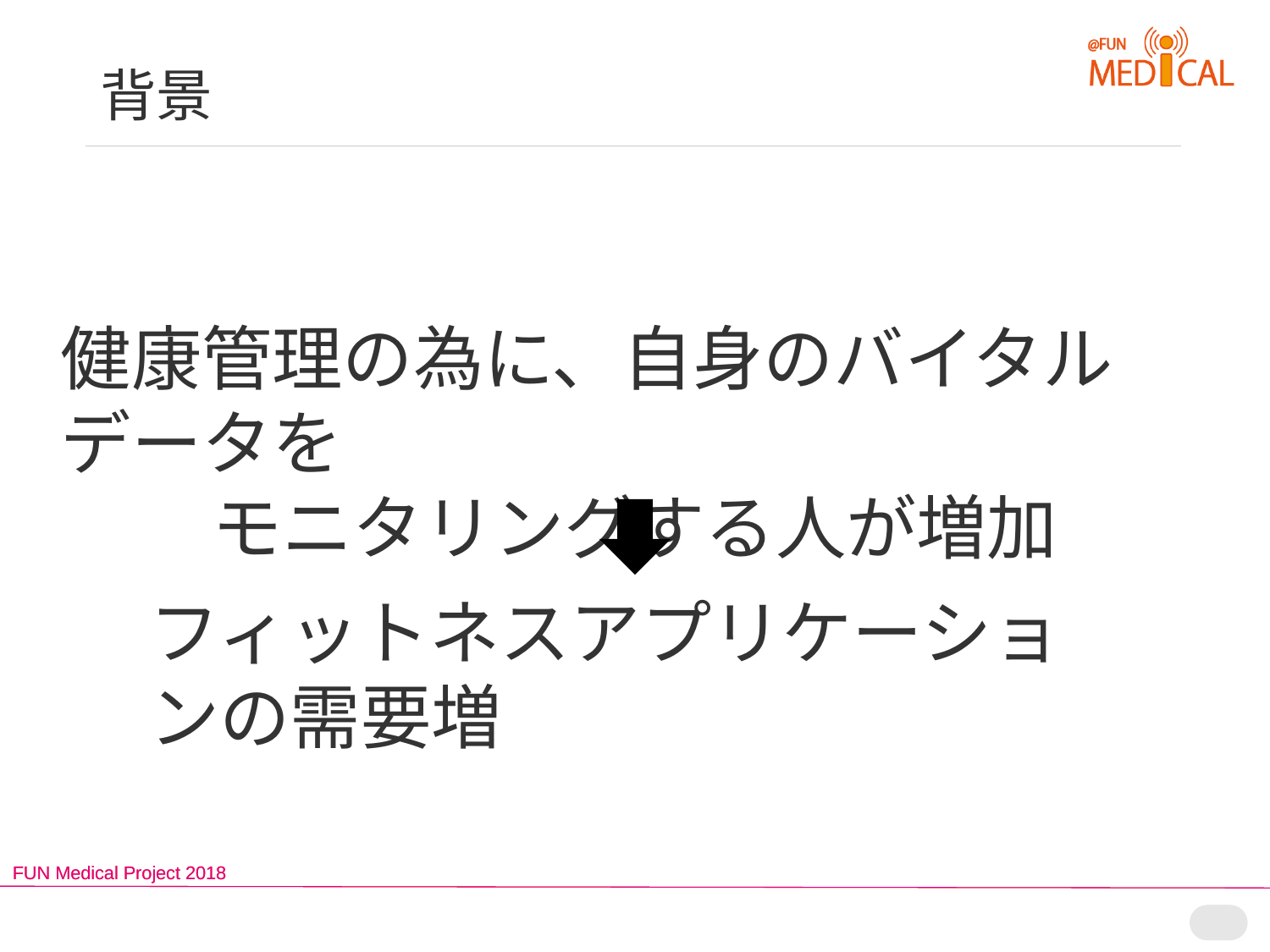

# 背景
健康管理の為に、自身のバイタルデータを
モニタリングする人が増加

フィットネスアプリケーションの需要増

2